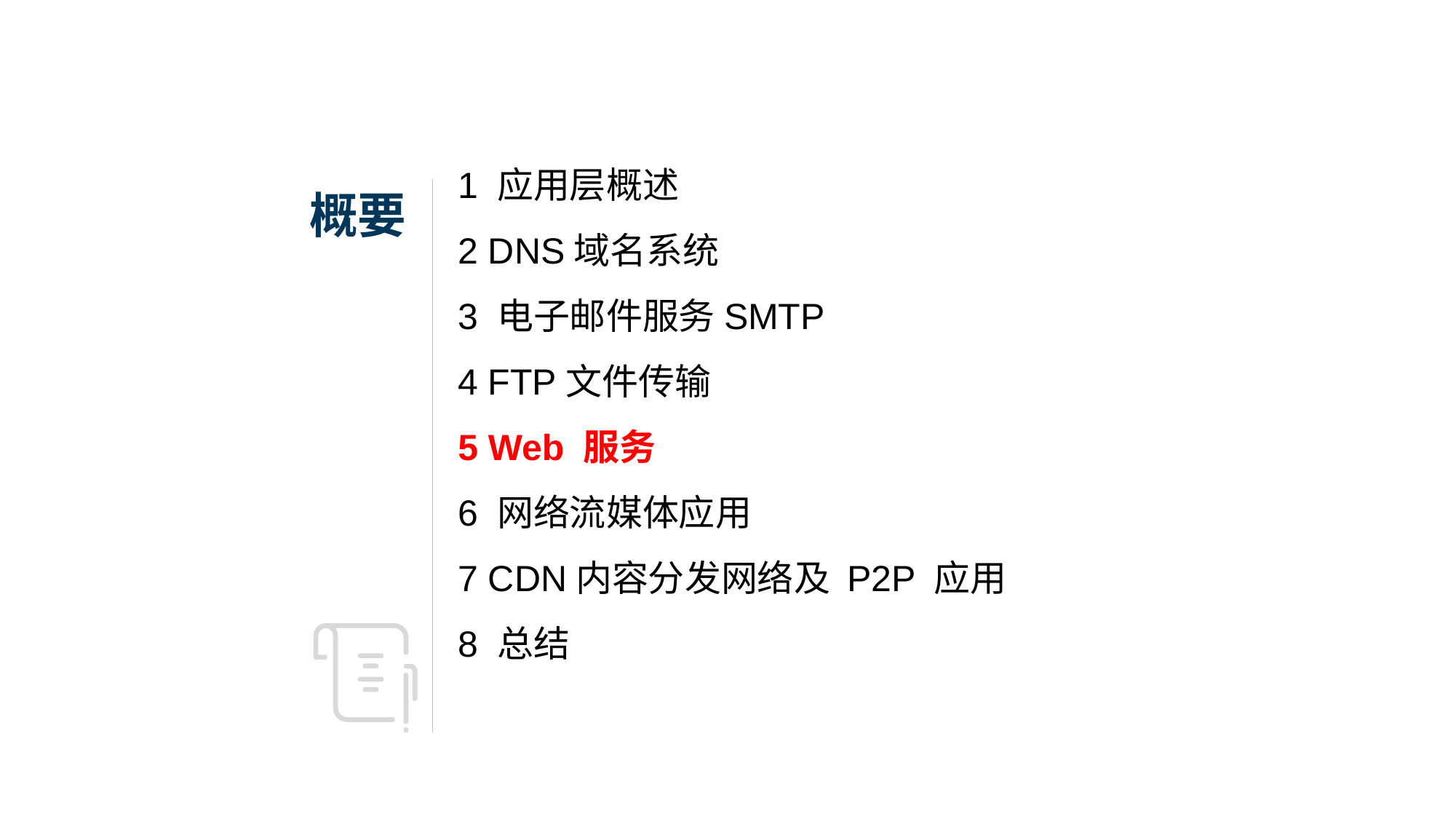

1 应用层概述
2 DNS域名系统
3 电子邮件服务SMTP
4 FTP文件传输
5 Web 服务
6 网络流媒体应用
7 CDN内容分发网络及 P2P 应用
8 总结
# 概要